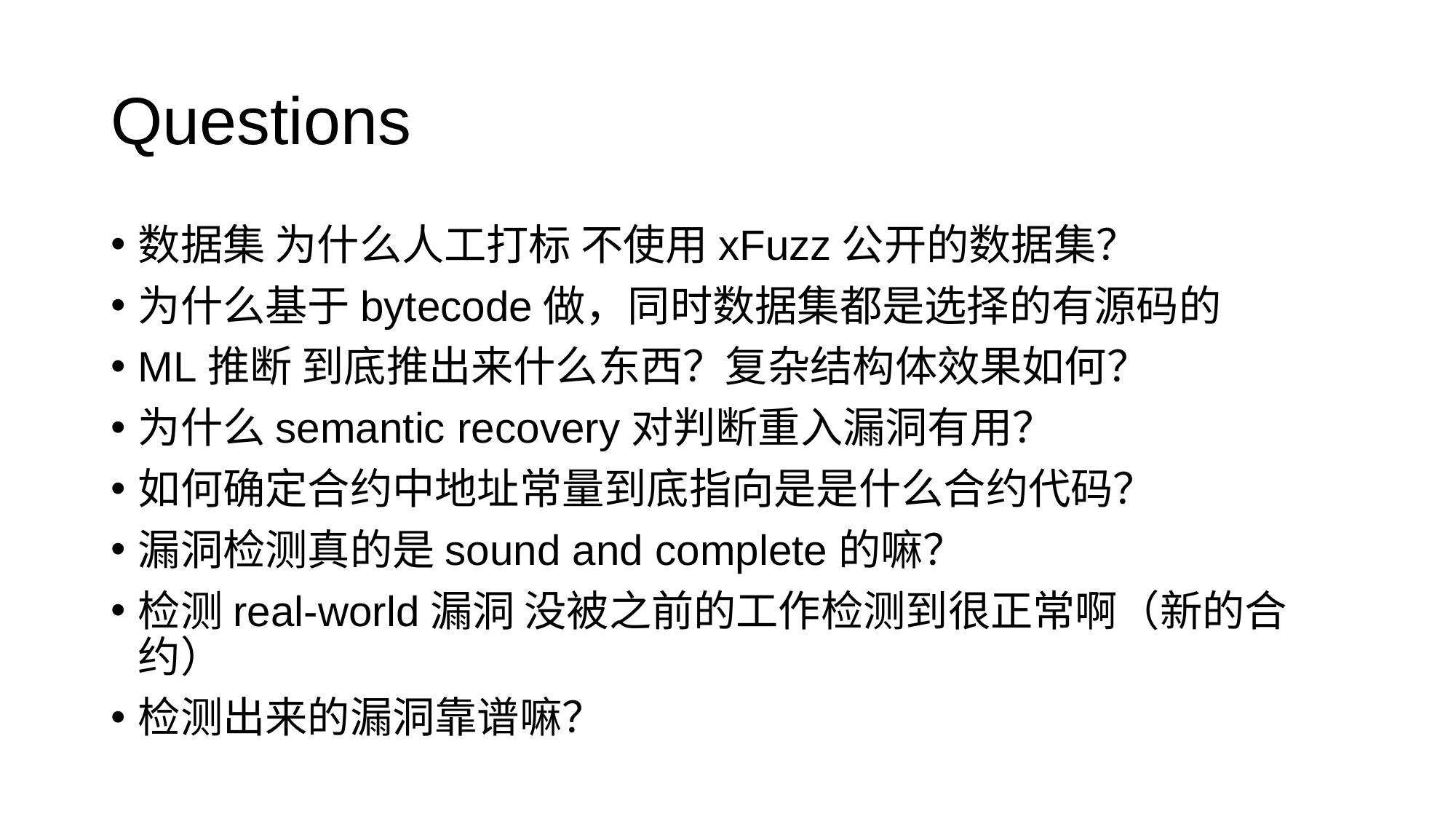

# Questions
数据集 为什么人工打标 不使用xFuzz公开的数据集？
为什么基于bytecode做，同时数据集都是选择的有源码的
ML推断 到底推出来什么东西？复杂结构体效果如何？
为什么semantic recovery对判断重入漏洞有用？
如何确定合约中地址常量到底指向是是什么合约代码？
漏洞检测真的是sound and complete的嘛？
检测real-world漏洞 没被之前的工作检测到很正常啊（新的合约）
检测出来的漏洞靠谱嘛？